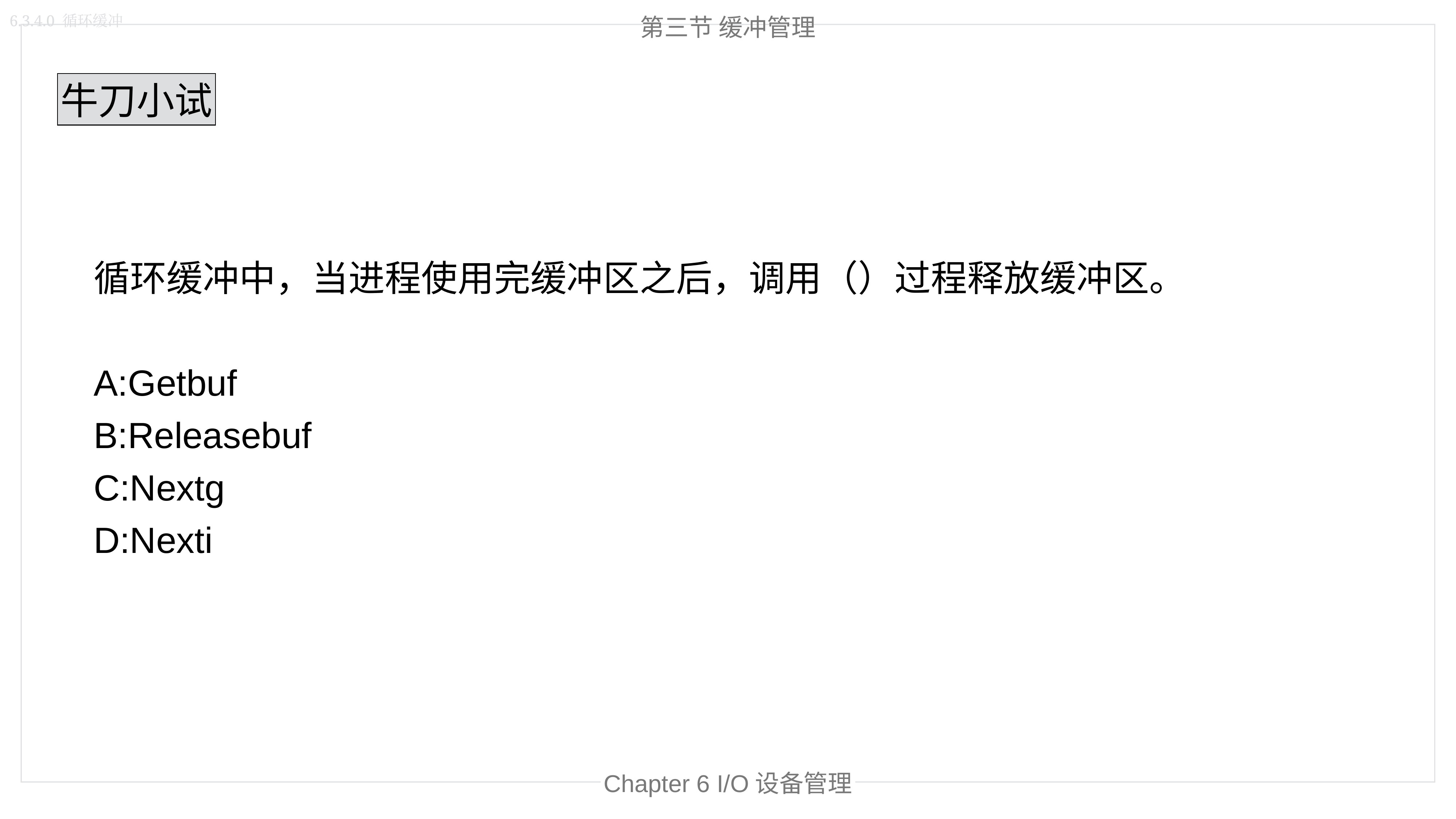

第三节 缓冲管理
6.3.4.0 循环缓冲

牛刀小试
循环缓冲中，当进程使用完缓冲区之后，调用（）过程释放缓冲区。

A:Getbuf
B:Releasebuf
C:Nextg
D:Nexti
Chapter 6 I/O设备管理